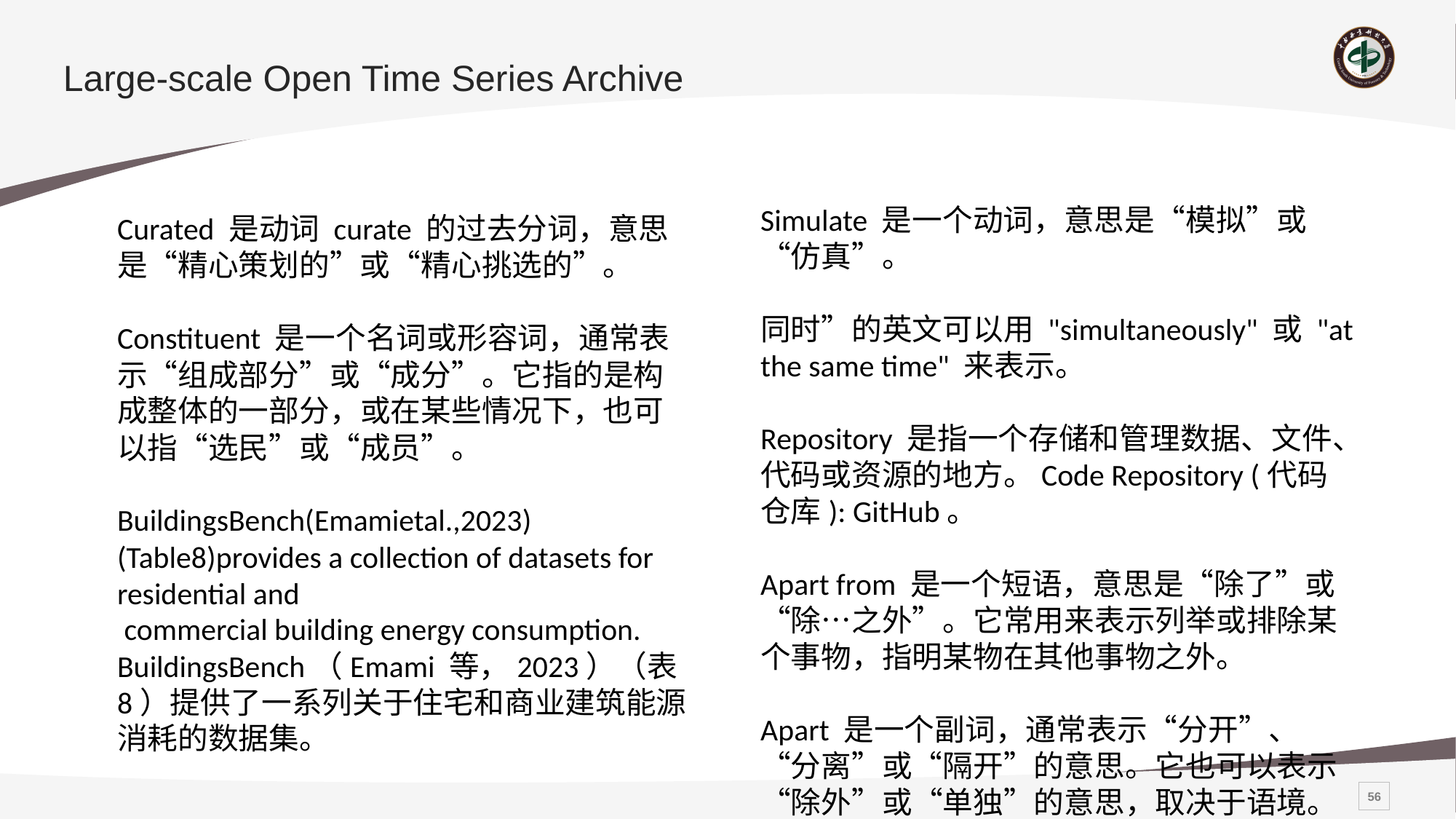

# Large-scale Open Time Series Archive
Simulate 是一个动词，意思是“模拟”或“仿真”。

同时”的英文可以用 "simultaneously" 或 "at the same time" 来表示。

Repository 是指一个存储和管理数据、文件、代码或资源的地方。Code Repository (代码仓库): GitHub。

Apart from 是一个短语，意思是“除了”或“除…之外”。它常用来表示列举或排除某个事物，指明某物在其他事物之外。

Apart 是一个副词，通常表示“分开”、“分离”或“隔开”的意思。它也可以表示“除外”或“单独”的意思，取决于语境。
Curated 是动词 curate 的过去分词，意思是“精心策划的”或“精心挑选的”。

Constituent 是一个名词或形容词，通常表示“组成部分”或“成分”。它指的是构成整体的一部分，或在某些情况下，也可以指“选民”或“成员”。

BuildingsBench(Emamietal.,2023)(Table8)provides a collection of datasets for residential and
 commercial building energy consumption.
BuildingsBench（Emami 等，2023）（表 8）提供了一系列关于住宅和商业建筑能源消耗的数据集。